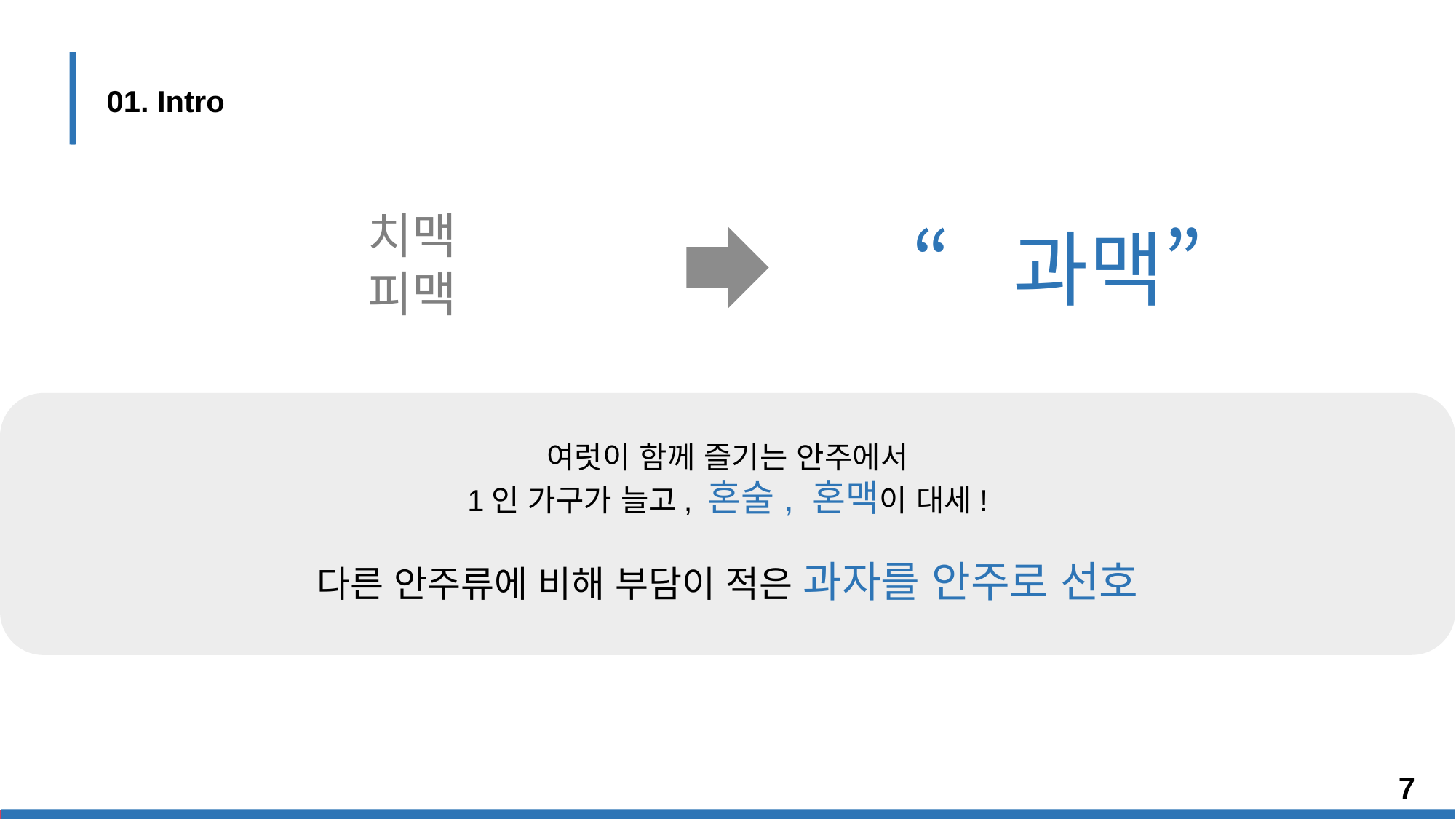

01. Intro
치맥
피맥
“과맥”

여럿이 함께 즐기는 안주에서
1인 가구가 늘고, 혼술, 혼맥이 대세!

다른 안주류에 비해 부담이 적은 과자를 안주로 선호
7